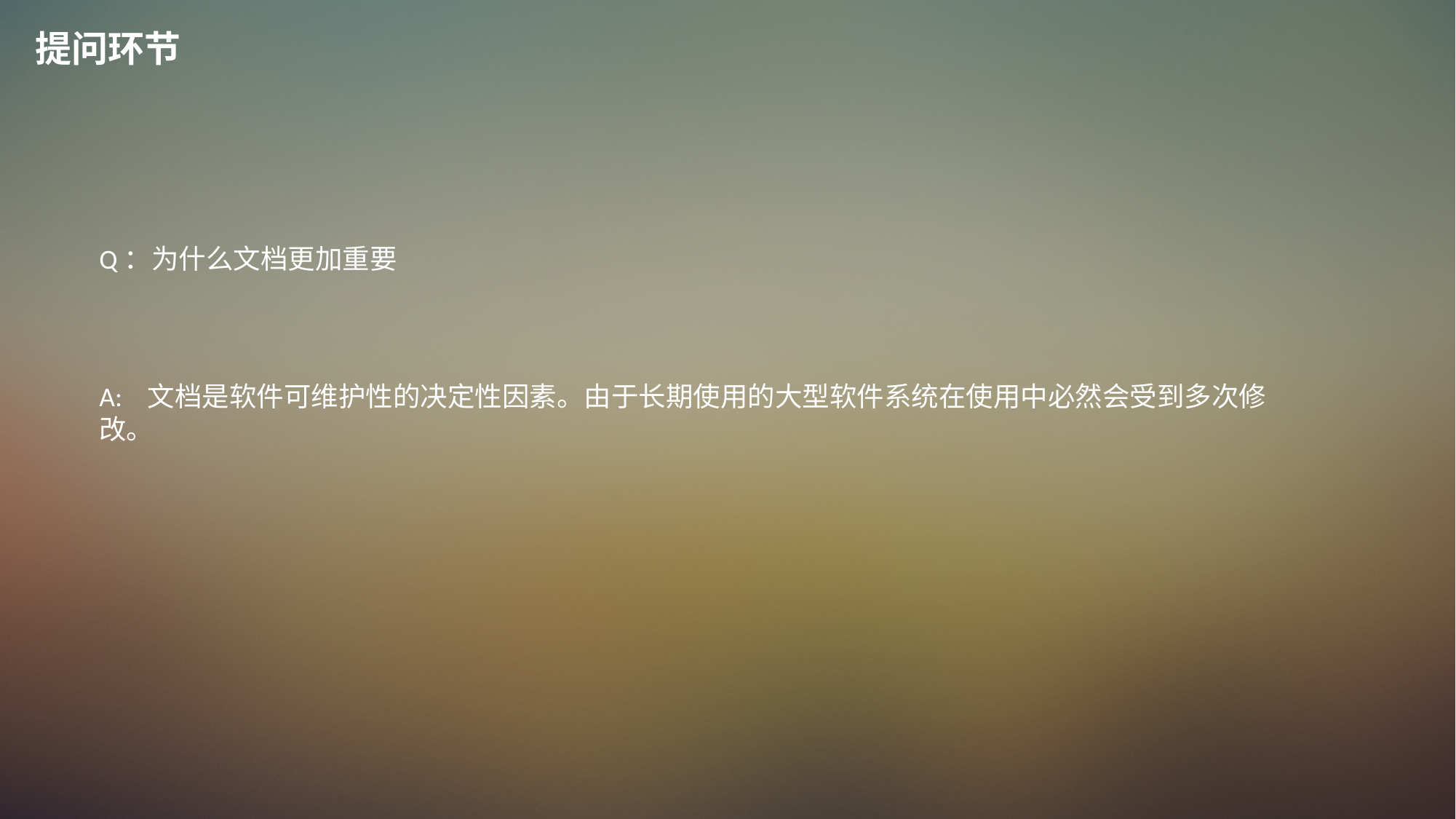

提问环节
Q：为什么文档更加重要
A:   文档是软件可维护性的决定性因素。由于长期使用的大型软件系统在使用中必然会受到多次修改。